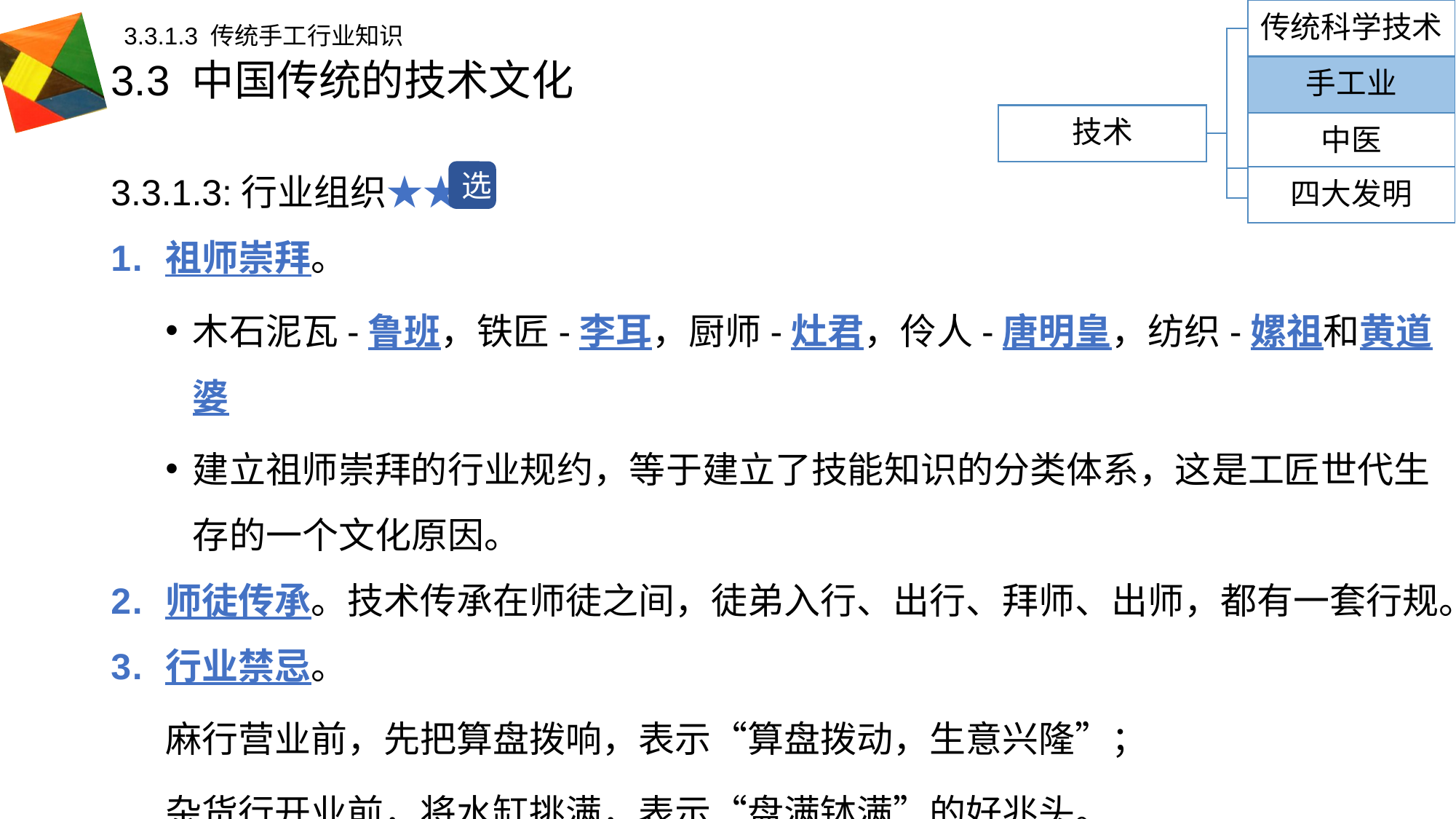

传统科学技术
3.3.1.3 传统手工行业知识

# 3.3 中国传统的技术文化
手工业
技术
中医

3.3.1.3:行业组织★★
祖师崇拜。
木石泥瓦-鲁班，铁匠-李耳，厨师-灶君，伶人-唐明皇，纺织-嫘祖和黄道婆
建立祖师崇拜的行业规约，等于建立了技能知识的分类体系，这是工匠世代生存的一个文化原因。
师徒传承。技术传承在师徒之间，徒弟入行、出行、拜师、出师，都有一套行规。
行业禁忌。
麻行营业前，先把算盘拨响，表示“算盘拨动，生意兴隆”；
杂货行开业前，将水缸挑满，表示“盘满钵满”的好兆头。
选
四大发明
140